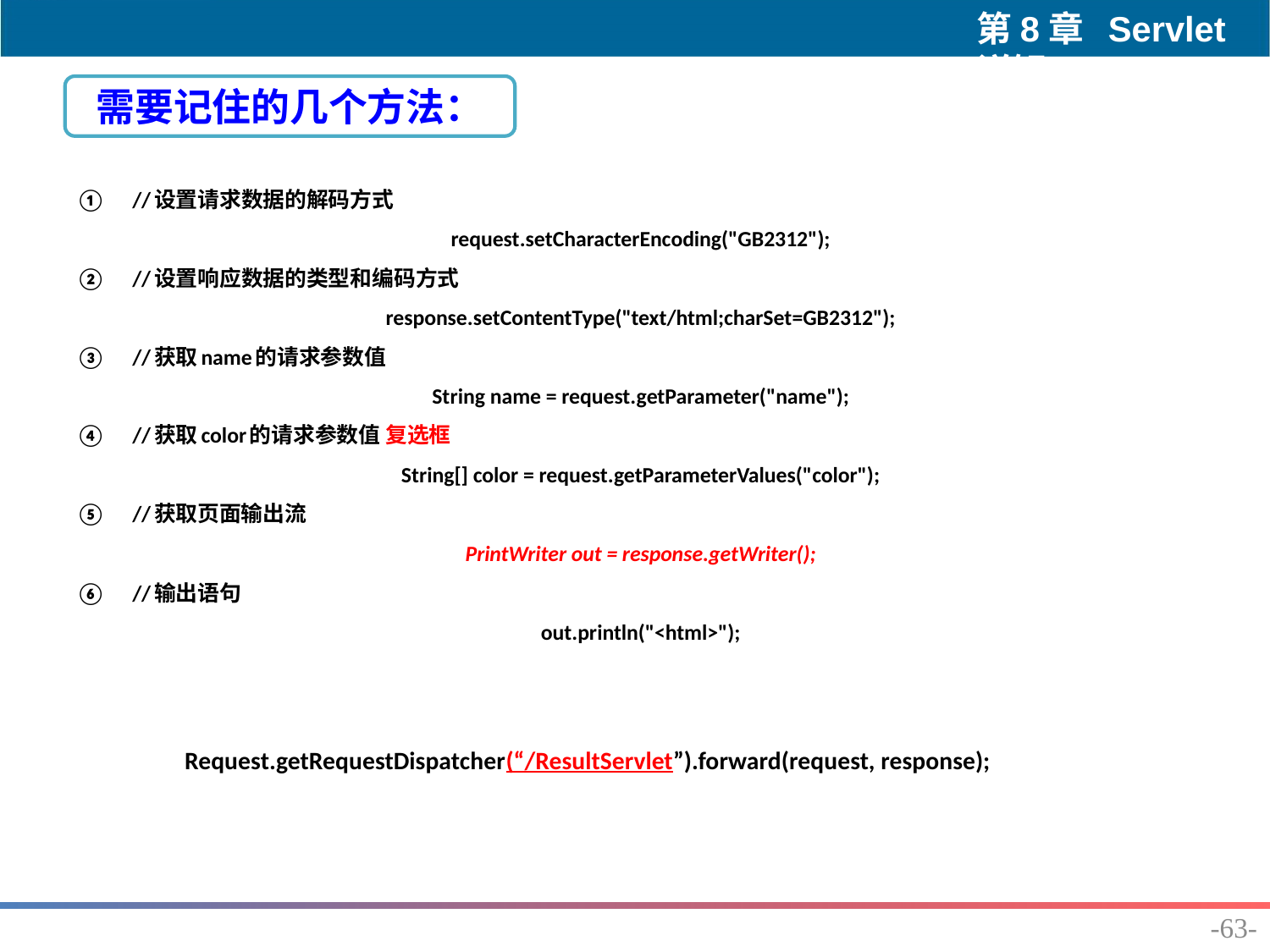

需要记住的几个方法：
//设置请求数据的解码方式
request.setCharacterEncoding("GB2312");
//设置响应数据的类型和编码方式
response.setContentType("text/html;charSet=GB2312");
//获取name的请求参数值
String name = request.getParameter("name");
//获取color的请求参数值 复选框
String[] color = request.getParameterValues("color");
//获取页面输出流
PrintWriter out = response.getWriter();
//输出语句
out.println("<html>");

                   Request.getRequestDispatcher(“/ResultServlet”).forward(request, response);
-63-